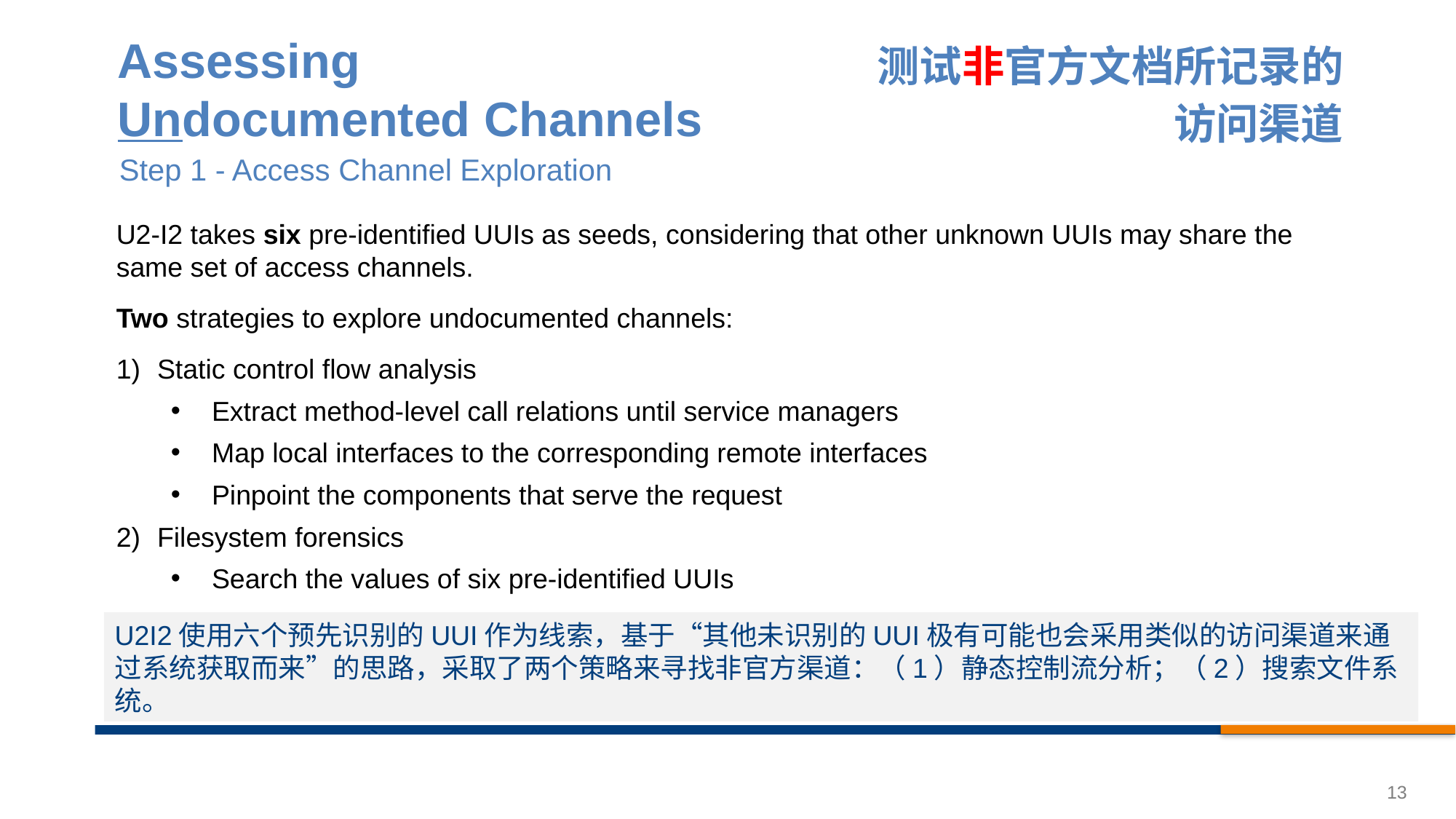

Assessing
Undocumented Channels
测试非官方文档所记录的访问渠道
Step 1 - Access Channel Exploration
U2-I2 takes six pre-identified UUIs as seeds, considering that other unknown UUIs may share the same set of access channels.
Two strategies to explore undocumented channels:
Static control flow analysis
Extract method-level call relations until service managers
Map local interfaces to the corresponding remote interfaces
Pinpoint the components that serve the request
Filesystem forensics
Search the values of six pre-identified UUIs

U2I2使用六个预先识别的UUI作为线索，基于“其他未识别的UUI极有可能也会采用类似的访问渠道来通过系统获取而来”的思路，采取了两个策略来寻找非官方渠道：（1）静态控制流分析；（2）搜索文件系统。
13